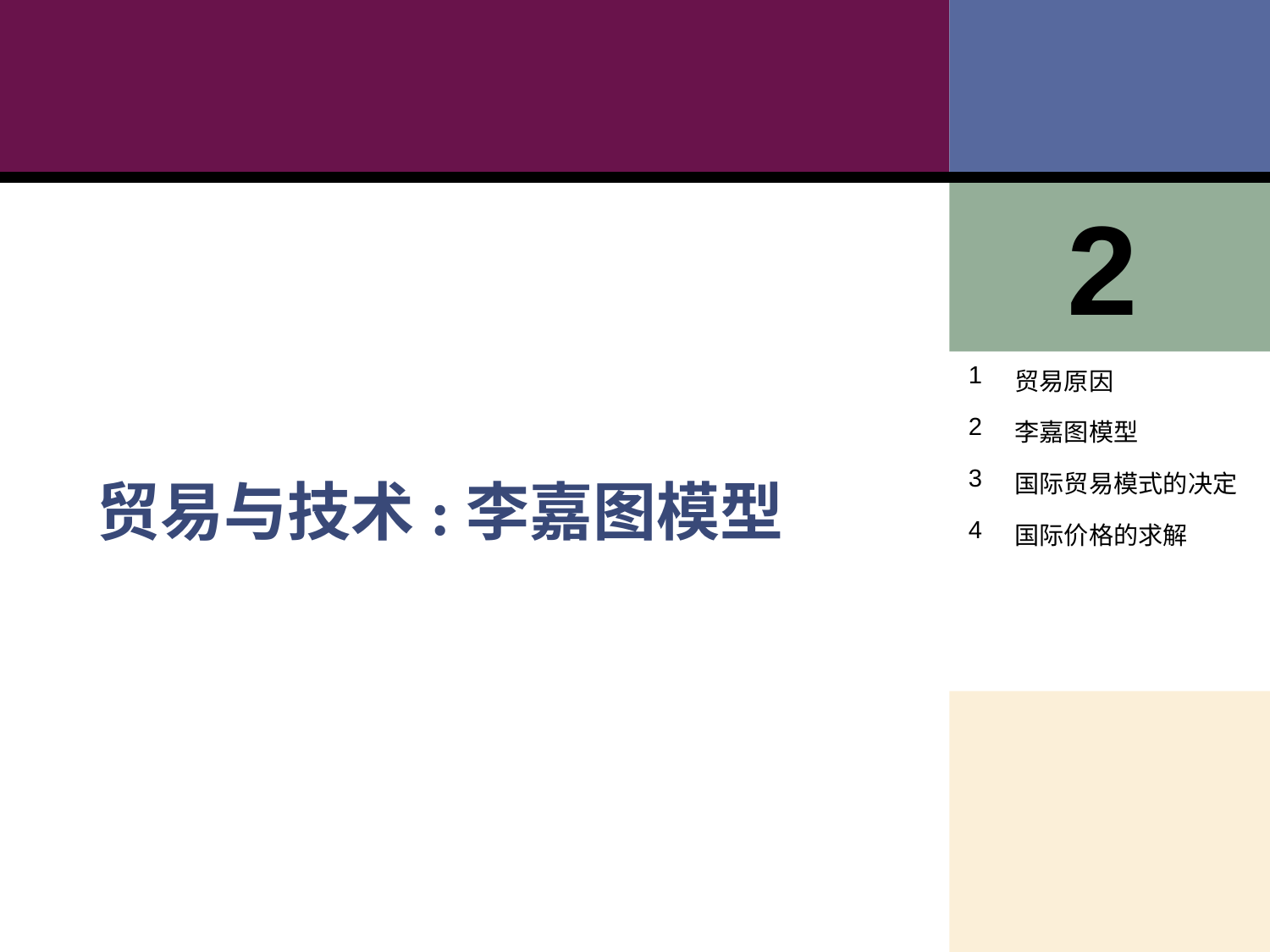

2
| 1 | 贸易原因 |
| --- | --- |
| 2 | 李嘉图模型 |
| 3 | 国际贸易模式的决定 |
| 4 | 国际价格的求解 |
贸易与技术:李嘉图模型